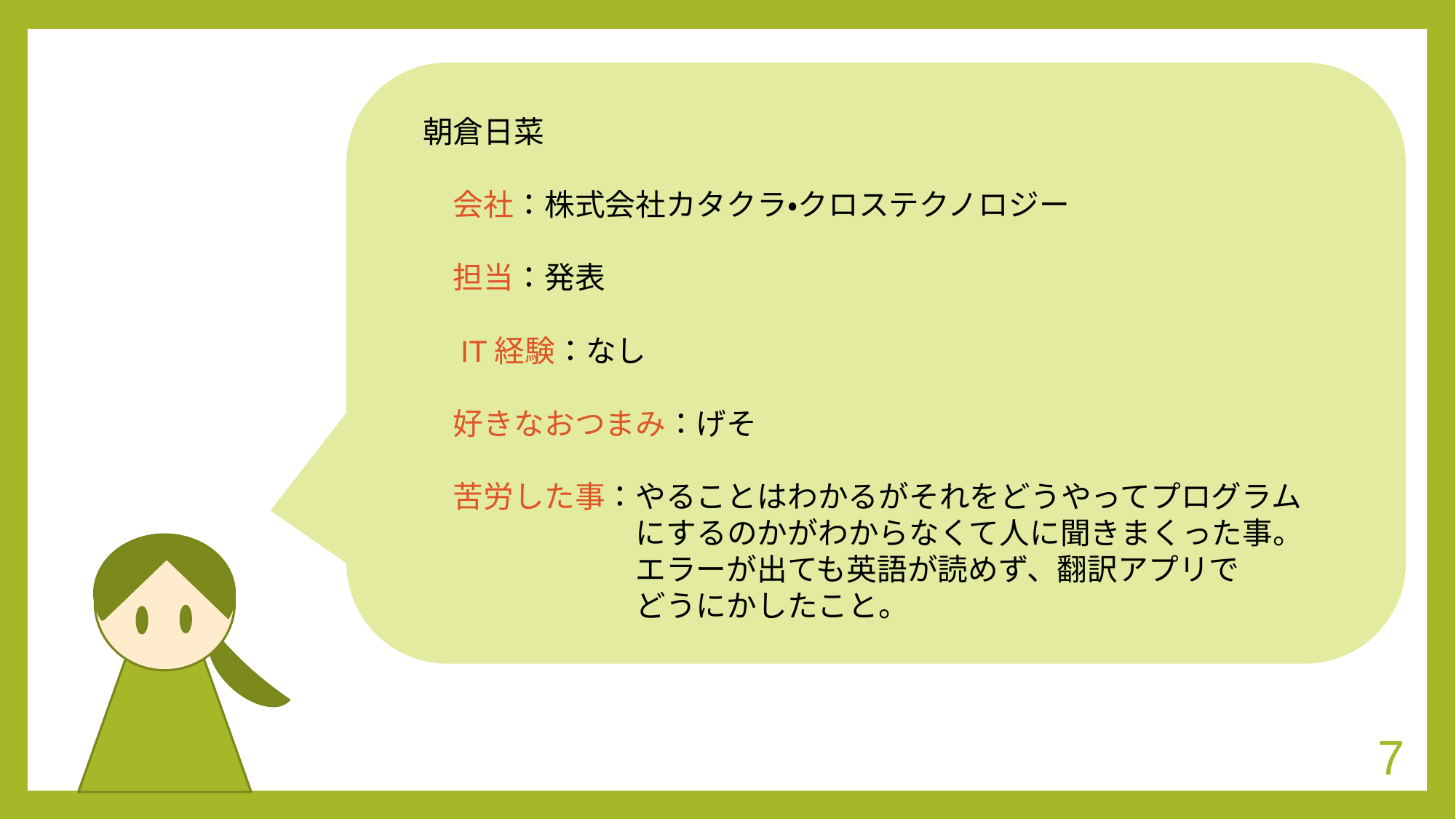

朝倉日菜

　会社：株式会社カタクラ・クロステクノロジー

　担当：発表

　IT経験：なし

　好きなおつまみ：げそ

　苦労した事：やることはわかるがそれをどうやってプログラム
　　　　　　　にするのかがわからなくて人に聞きまくった事。
　　　　　　　エラーが出ても英語が読めず、翻訳アプリで
　　　　　　　どうにかしたこと。

7